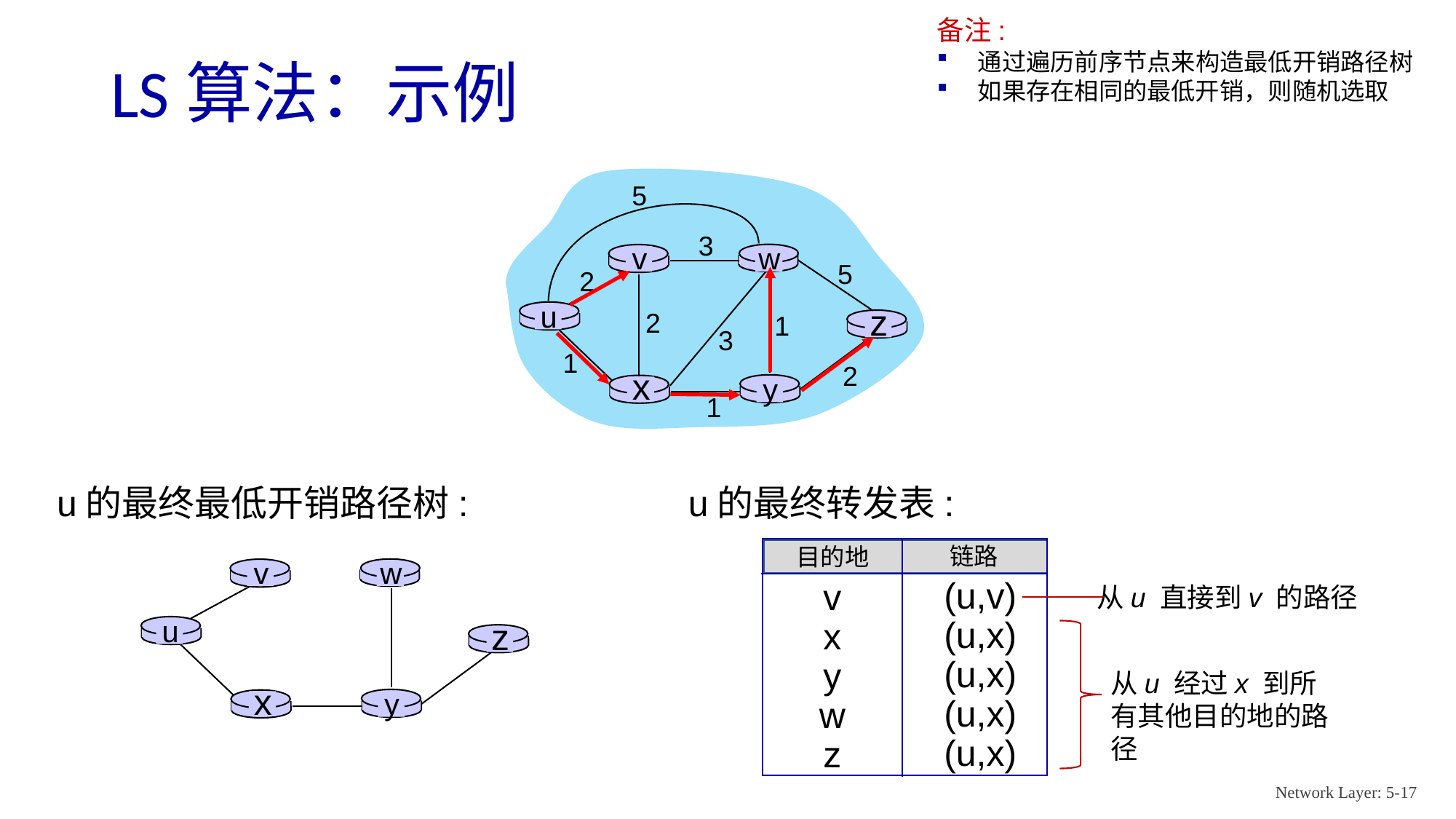

备注:
通过遍历前序节点来构造最低开销路径树
如果存在相同的最低开销，则随机选取
# LS算法：示例

5

3
v

w

5

2

u

z

2

1

3

1
2
x

y

1

u的最终转发表:
链路
目的地

(u,v)
(u,x)
(u,x)
(u,x)
(u,x)
v
x
y
w
z
u的最终最低开销路径树:
v

w

u

z

x

y

从u 直接到v 的路径

从u 经过x 到所有其他目的地的路径
Network Layer: 5-17